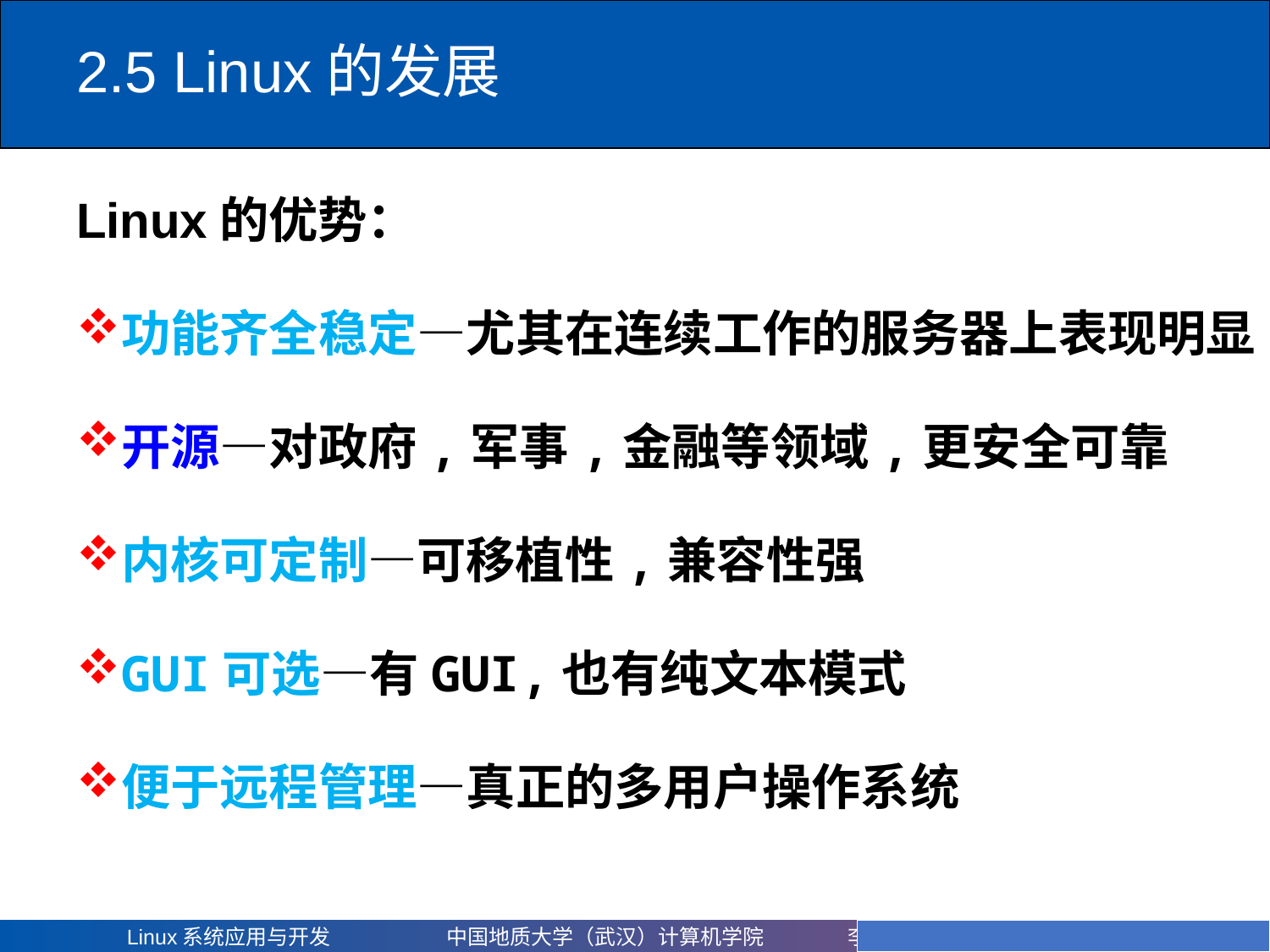

# 2.5 Linux的发展
Linux的优势：
功能齐全稳定—尤其在连续工作的服务器上表现明显
开源—对政府,军事,金融等领域,更安全可靠
内核可定制—可移植性,兼容性强
GUI可选—有GUI,也有纯文本模式
便于远程管理—真正的多用户操作系统